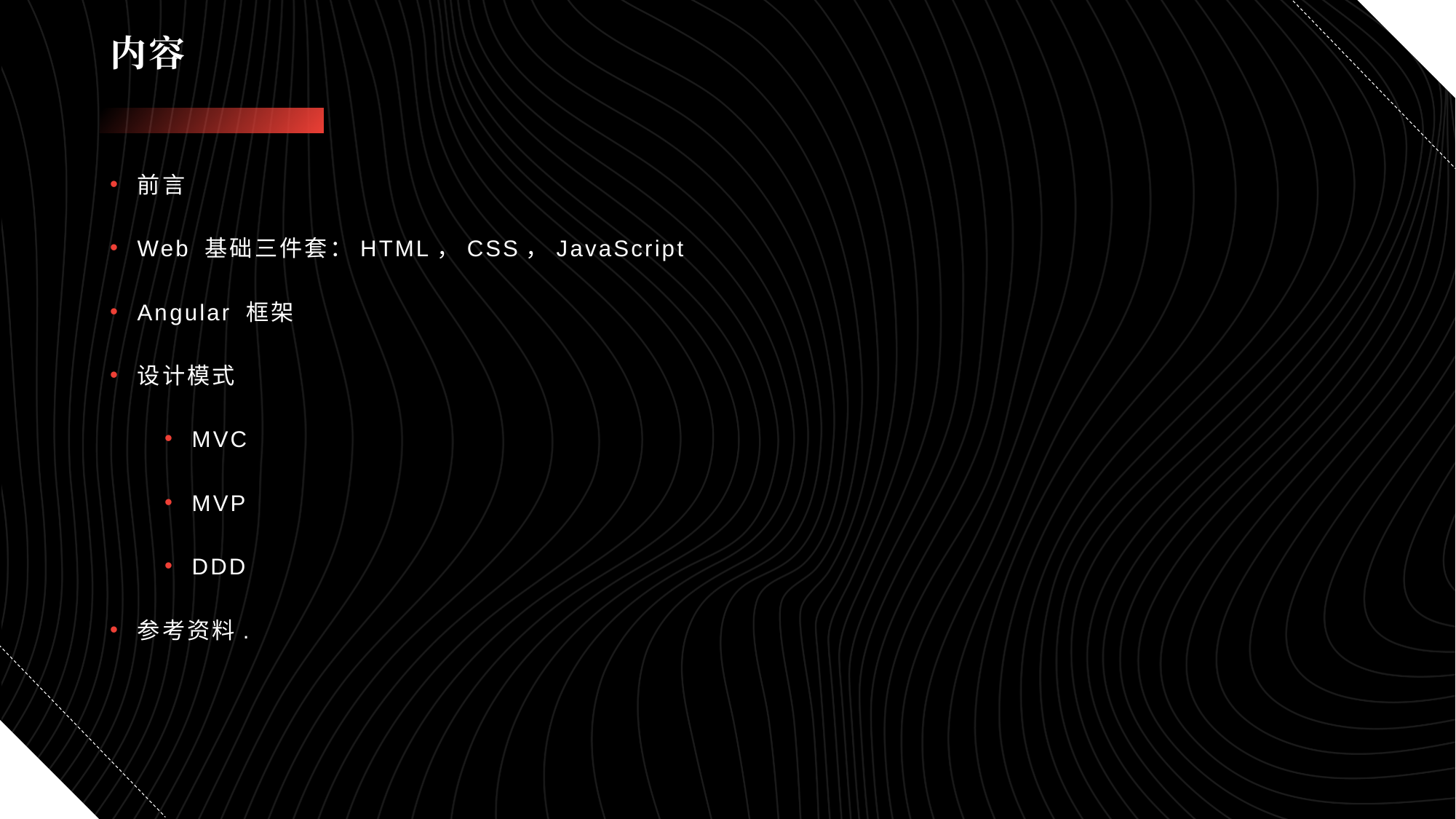

# 内容
前言
Web 基础三件套：HTML，CSS，JavaScript
Angular 框架
设计模式
MVC
MVP
DDD
参考资料.